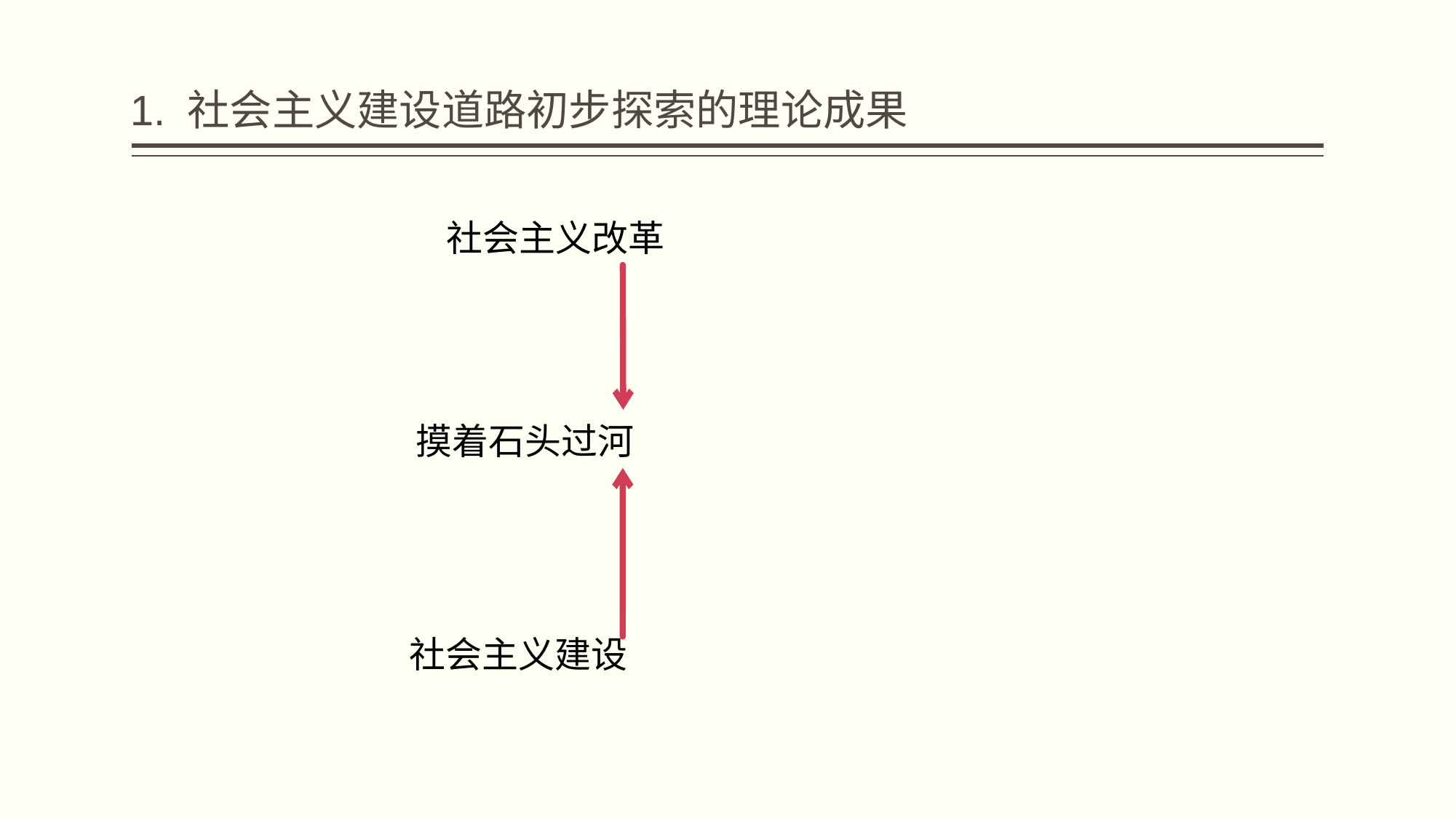

# 1. 社会主义建设道路初步探索的理论成果
        社会主义改革
          摸着石头过河
           社会主义建设